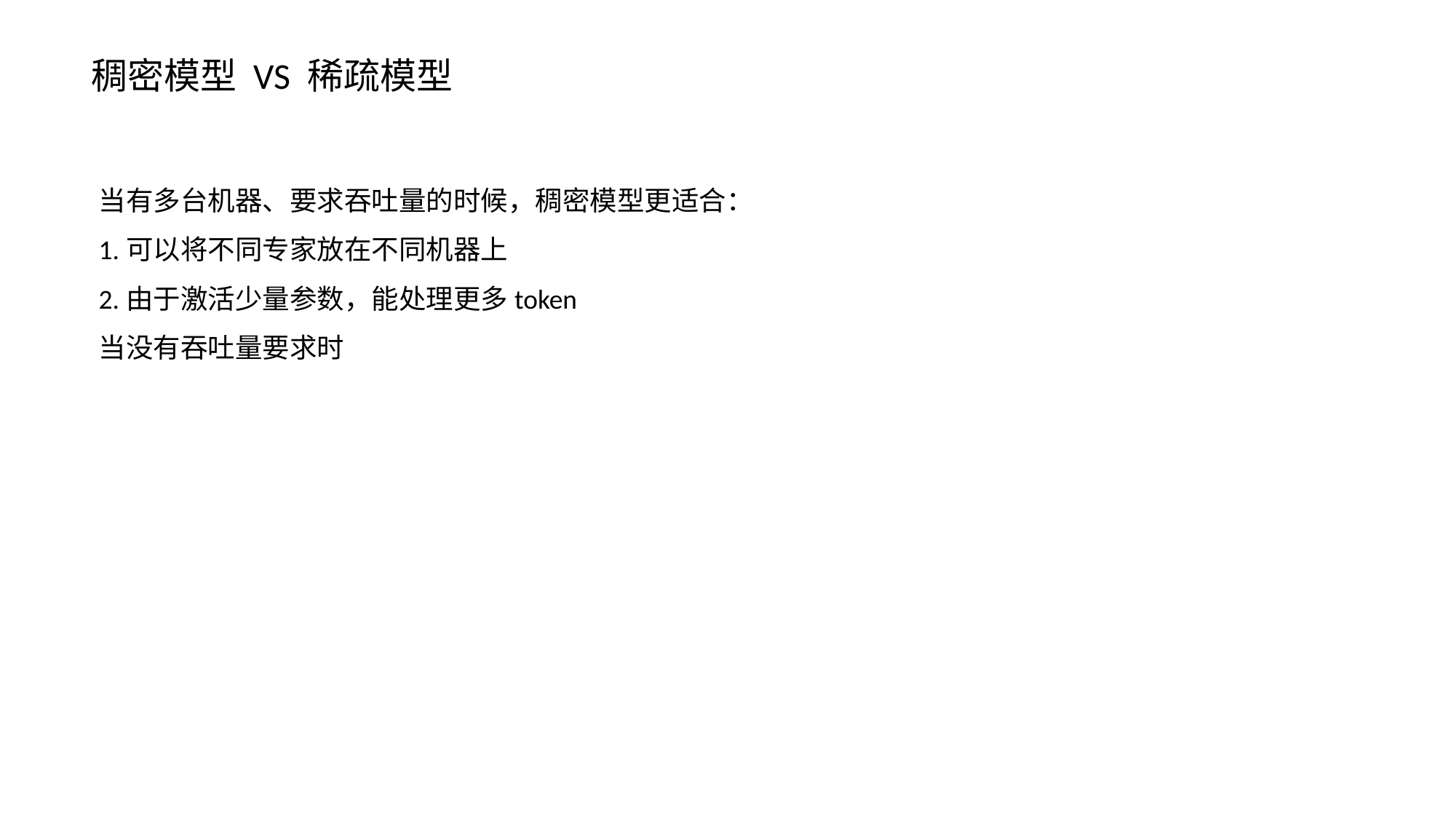

稠密模型 VS 稀疏模型
当有多台机器、要求吞吐量的时候，稠密模型更适合：
1.可以将不同专家放在不同机器上
2.由于激活少量参数，能处理更多token
当没有吞吐量要求时